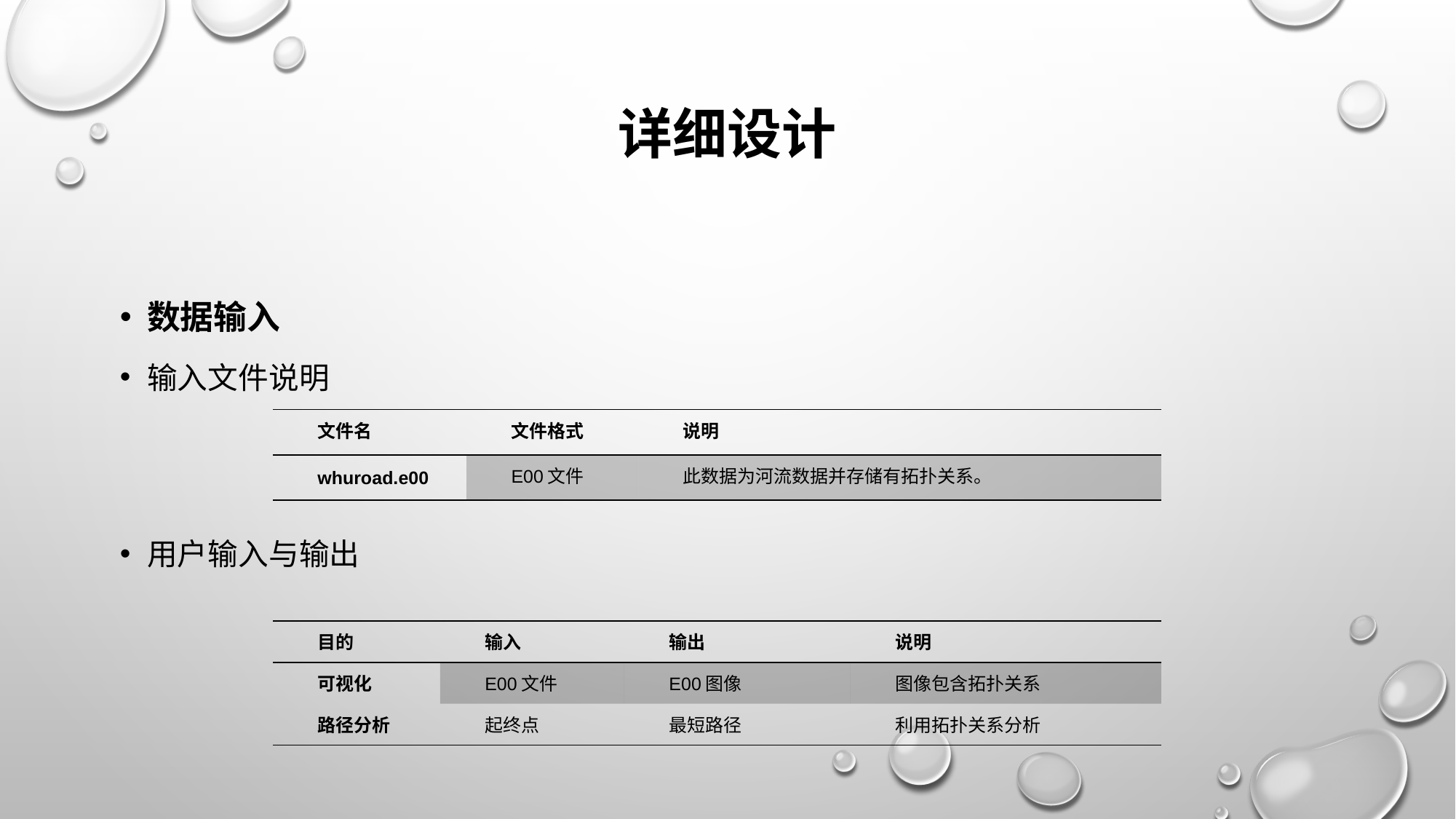

# 详细设计
数据输入
输入文件说明

用户输入与输出

| 文件名 | 文件格式 | 说明 |
| --- | --- | --- |
| whuroad.e00 | E00文件 | 此数据为河流数据并存储有拓扑关系。 |
| 目的 | 输入 | 输出 | 说明 |
| --- | --- | --- | --- |
| 可视化 | E00文件 | E00图像 | 图像包含拓扑关系 |
| 路径分析 | 起终点 | 最短路径 | 利用拓扑关系分析 |